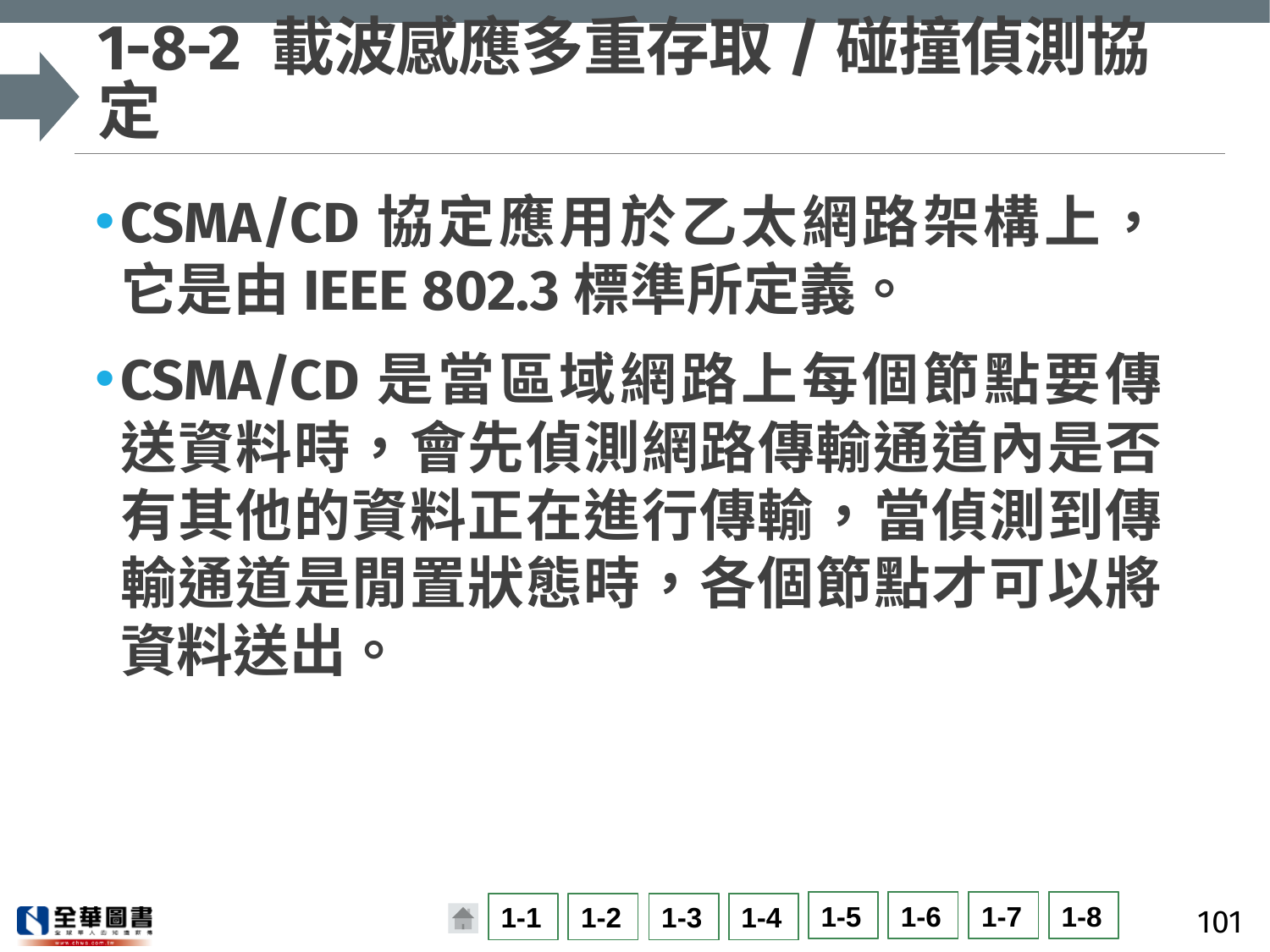

# 1-8-2 載波感應多重存取/碰撞偵測協定
CSMA/CD協定應用於乙太網路架構上，它是由IEEE 802.3標準所定義。
CSMA/CD是當區域網路上每個節點要傳送資料時，會先偵測網路傳輸通道內是否有其他的資料正在進行傳輸，當偵測到傳輸通道是閒置狀態時，各個節點才可以將資料送出。

101